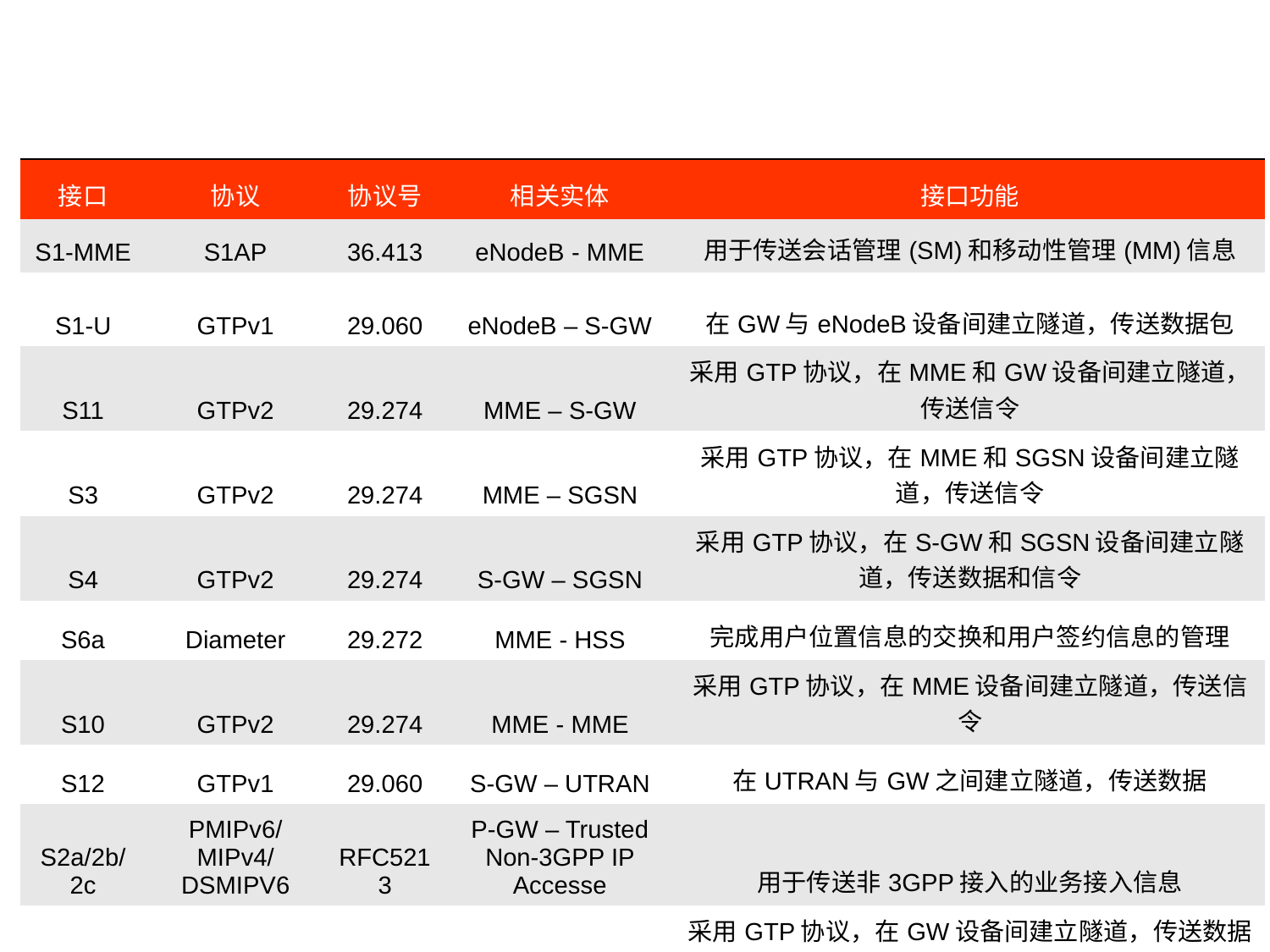

EPC的主要接口说明
| 接口 | 协议 | 协议号 | 相关实体 | 接口功能 |
| --- | --- | --- | --- | --- |
| S1-MME | S1AP | 36.413 | eNodeB - MME | 用于传送会话管理(SM)和移动性管理(MM)信息 |
| S1-U | GTPv1 | 29.060 | eNodeB – S-GW | 在GW与eNodeB设备间建立隧道，传送数据包 |
| S11 | GTPv2 | 29.274 | MME – S-GW | 采用GTP协议，在MME和GW设备间建立隧道，传送信令 |
| S3 | GTPv2 | 29.274 | MME – SGSN | 采用GTP协议，在MME和SGSN设备间建立隧道，传送信令 |
| S4 | GTPv2 | 29.274 | S-GW – SGSN | 采用GTP协议，在S-GW和SGSN设备间建立隧道，传送数据和信令 |
| S6a | Diameter | 29.272 | MME - HSS | 完成用户位置信息的交换和用户签约信息的管理 |
| S10 | GTPv2 | 29.274 | MME - MME | 采用GTP协议，在MME设备间建立隧道，传送信令 |
| S12 | GTPv1 | 29.060 | S-GW – UTRAN | 在UTRAN与GW之间建立隧道，传送数据 |
| S2a/2b/2c | PMIPv6/MIPv4/DSMIPV6 | RFC5213 | P-GW – Trusted Non-3GPP IP Accesse | 用于传送非3GPP接入的业务接入信息 |
| S5/S8 | GTPv2 | 29.274 | S-GW – P-GW | 采用GTP协议，在GW设备间建立隧道，传送数据包 |